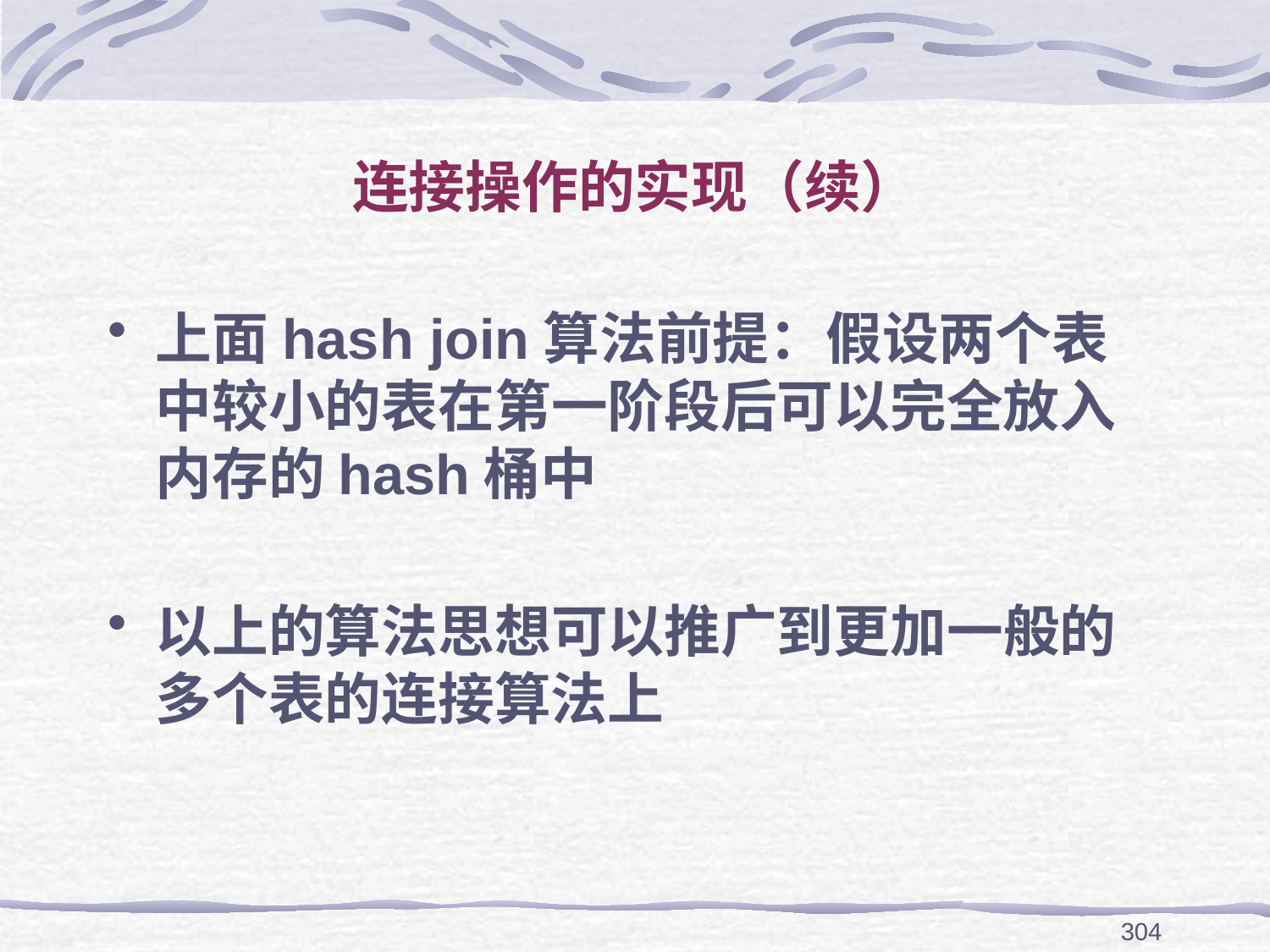

# 连接操作的实现（续）
上面hash join算法前提：假设两个表中较小的表在第一阶段后可以完全放入内存的hash桶中

以上的算法思想可以推广到更加一般的多个表的连接算法上
304